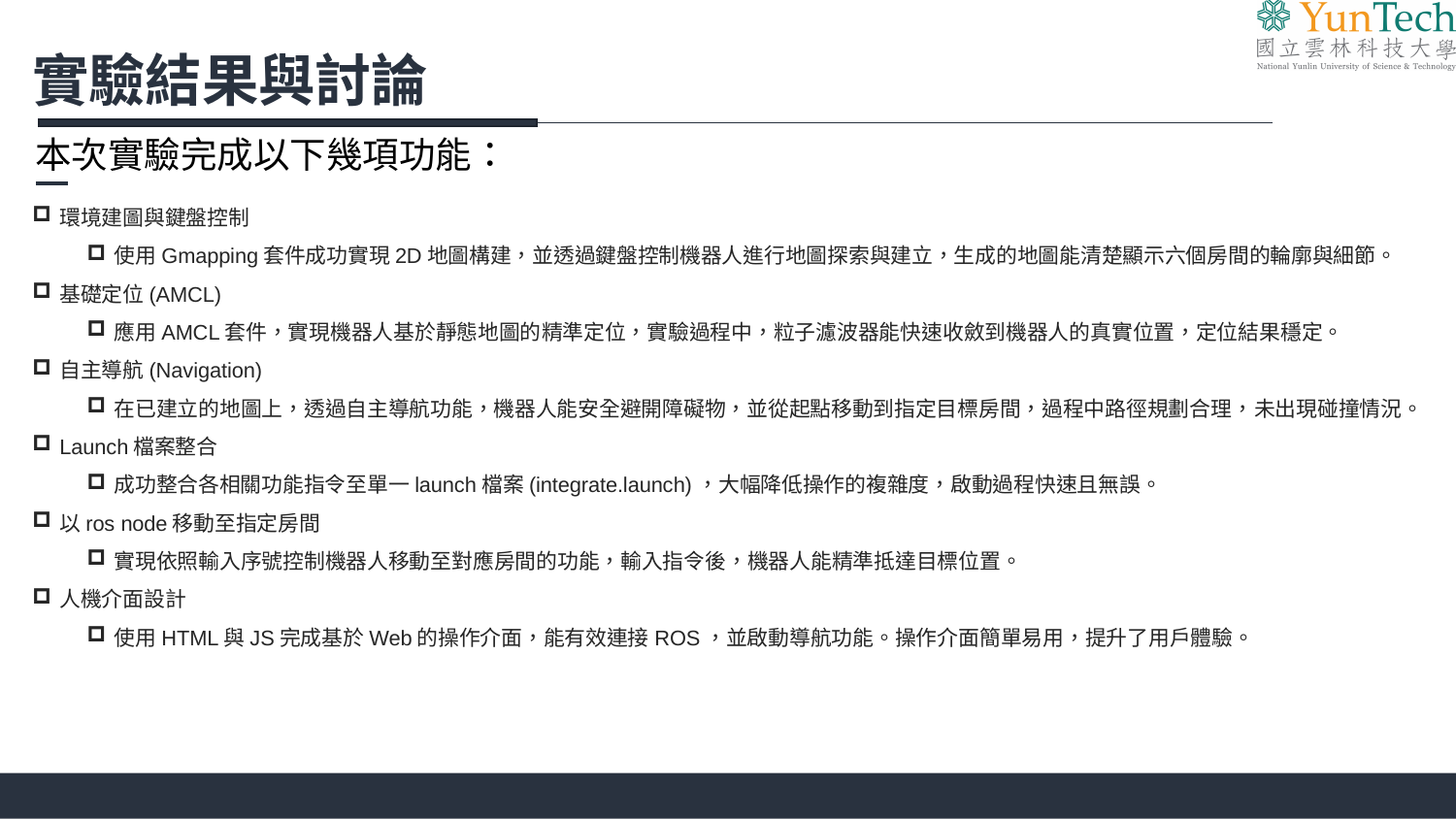

實驗結果與討論
本次實驗完成以下幾項功能：
環境建圖與鍵盤控制
使用Gmapping套件成功實現2D地圖構建，並透過鍵盤控制機器人進行地圖探索與建立，生成的地圖能清楚顯示六個房間的輪廓與細節。
基礎定位(AMCL)
應用AMCL套件，實現機器人基於靜態地圖的精準定位，實驗過程中，粒子濾波器能快速收斂到機器人的真實位置，定位結果穩定。
自主導航(Navigation)
在已建立的地圖上，透過自主導航功能，機器人能安全避開障礙物，並從起點移動到指定目標房間，過程中路徑規劃合理，未出現碰撞情況。
Launch檔案整合
成功整合各相關功能指令至單一launch檔案(integrate.launch)，大幅降低操作的複雜度，啟動過程快速且無誤。
以ros node移動至指定房間
實現依照輸入序號控制機器人移動至對應房間的功能，輸入指令後，機器人能精準抵達目標位置。
人機介面設計
使用HTML與JS完成基於Web的操作介面，能有效連接ROS，並啟動導航功能。操作介面簡單易用，提升了用戶體驗。